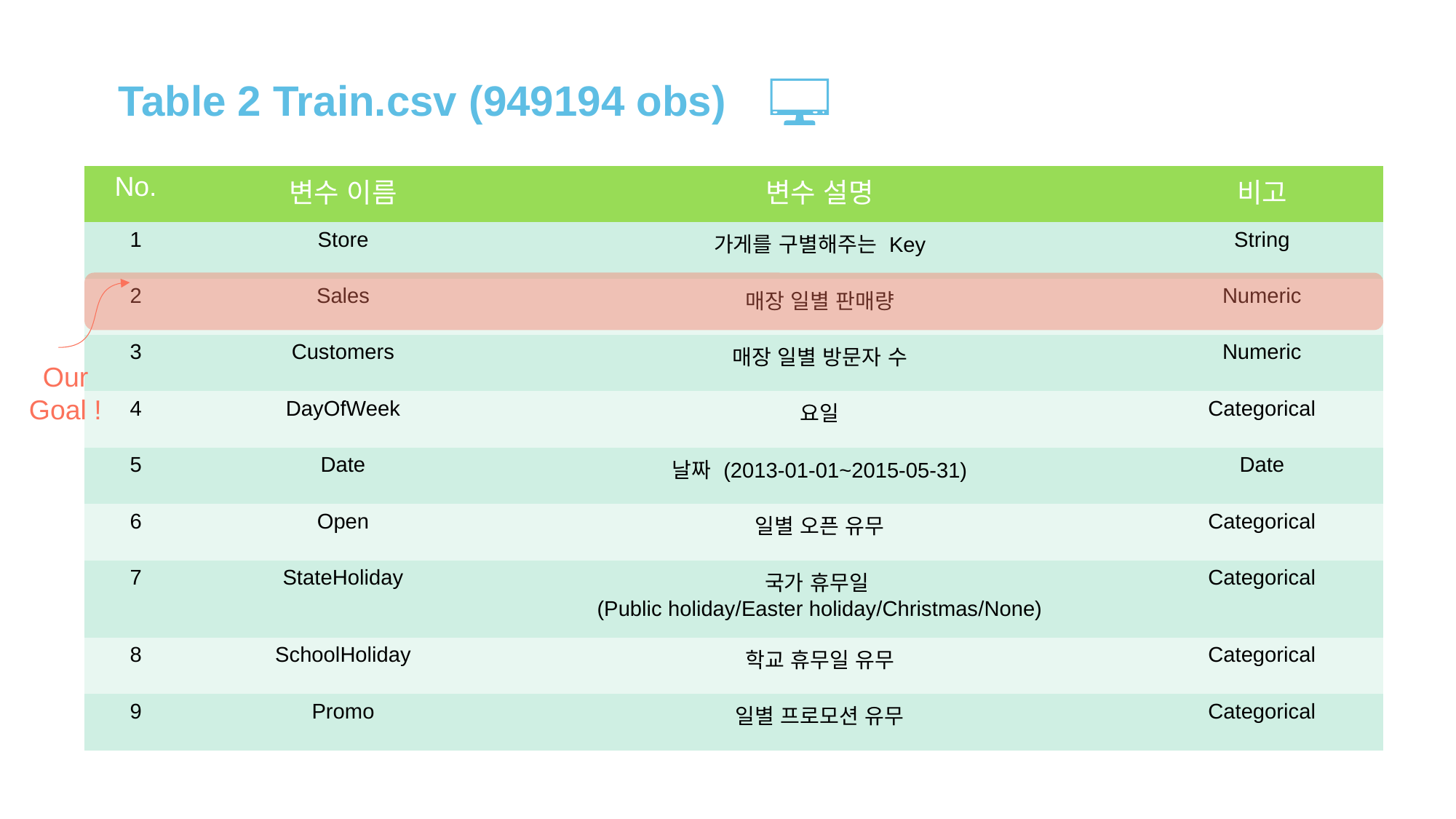

Table 2 Train.csv (949194 obs)

| No. | 변수 이름 | 변수 설명 | 비고 |
| --- | --- | --- | --- |
| 1 | Store | 가게를 구별해주는 Key | String |
| 2 | Sales | 매장 일별 판매량 | Numeric |
| 3 | Customers | 매장 일별 방문자 수 | Numeric |
| 4 | DayOfWeek | 요일 | Categorical |
| 5 | Date | 날짜 (2013-01-01~2015-05-31) | Date |
| 6 | Open | 일별 오픈 유무 | Categorical |
| 7 | StateHoliday | 국가 휴무일 (Public holiday/Easter holiday/Christmas/None) | Categorical |
| 8 | SchoolHoliday | 학교 휴무일 유무 | Categorical |
| 9 | Promo | 일별 프로모션 유무 | Categorical |

Our Goal !